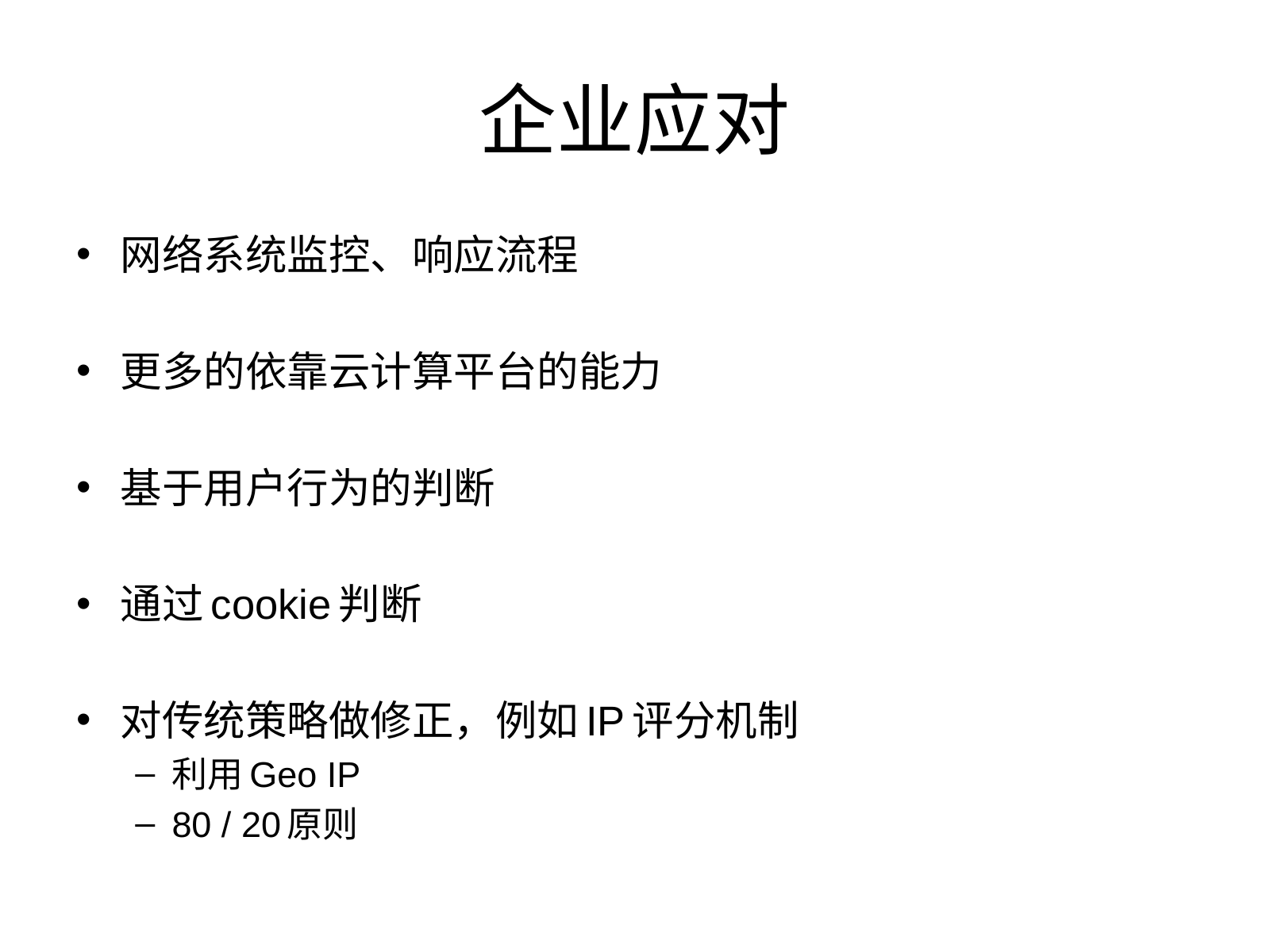

# 企业应对
网络系统监控、响应流程

更多的依靠云计算平台的能力

基于用户行为的判断

通过cookie判断

对传统策略做修正，例如IP评分机制
利用Geo IP
80 / 20原则